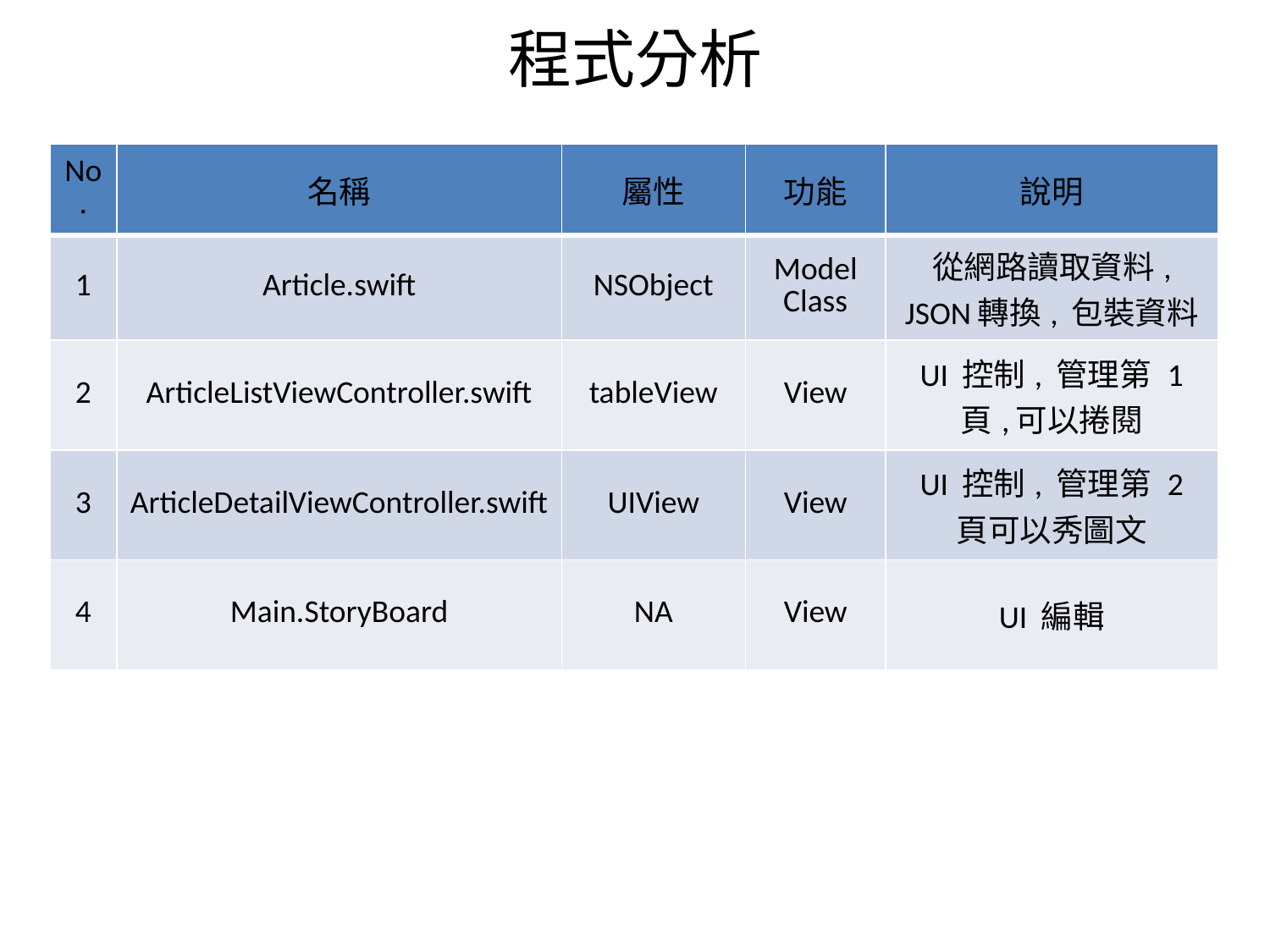

# 程式分析
| No. | 名稱 | 屬性 | 功能 | 說明 |
| --- | --- | --- | --- | --- |
| 1 | Article.swift | NSObject | Model Class | 從網路讀取資料, JSON轉換, 包裝資料 |
| 2 | ArticleListViewController.swift | tableView | View | UI 控制, 管理第 1 頁,可以捲閱 |
| 3 | ArticleDetailViewController.swift | UIView | View | UI 控制, 管理第 2 頁可以秀圖文 |
| 4 | Main.StoryBoard | NA | View | UI 編輯 |